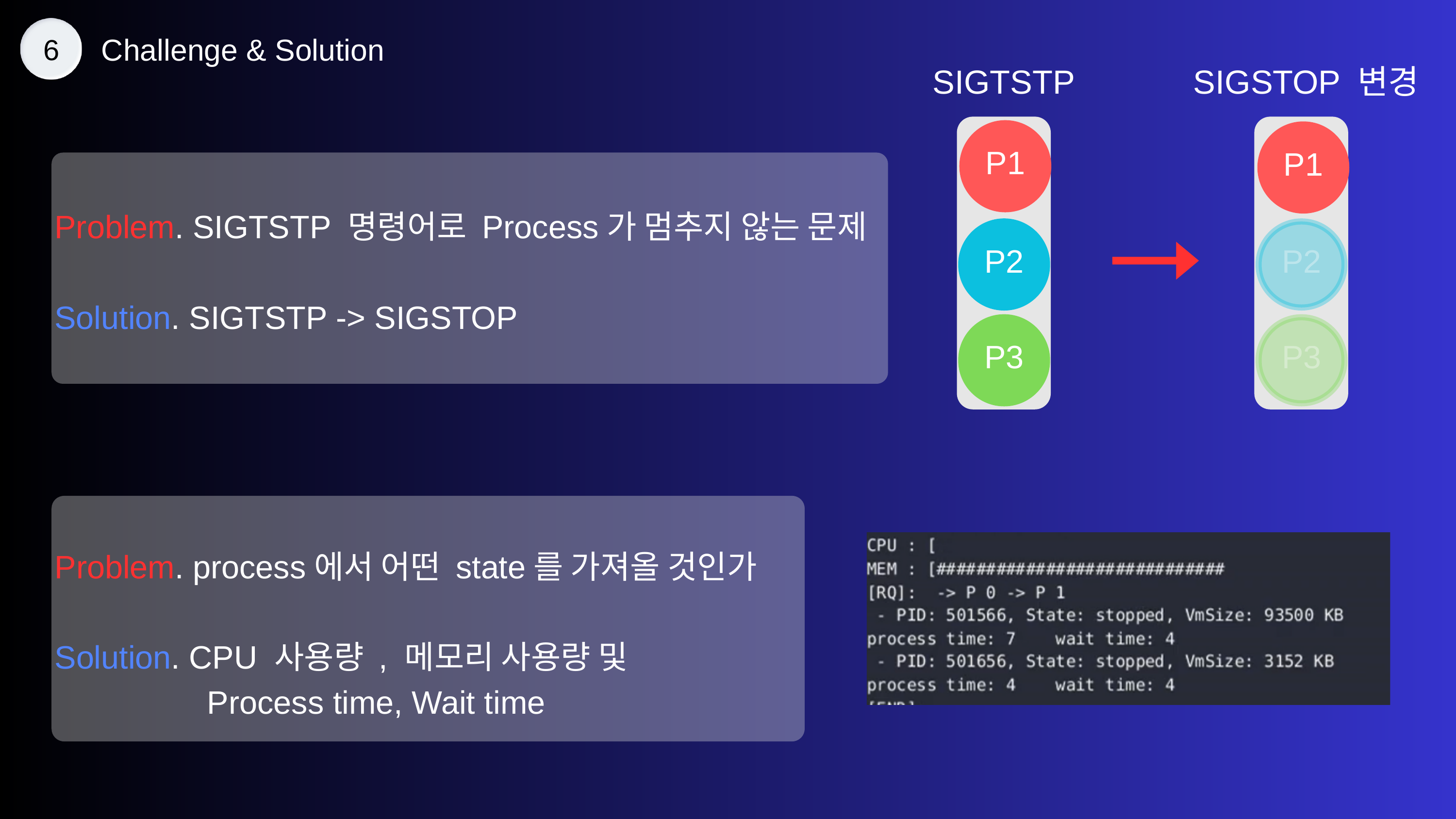

Challenge & Solution
6
SIGTSTP
SIGSTOP 변경

P1

P1

Problem. SIGTSTP 명령어로 Process가 멈추지 않는 문제

Solution. SIGTSTP -> SIGSTOP

P2

P2

P3

P3

Problem. process에서 어떤 state를 가져올 것인가

Solution. CPU 사용량 , 메모리 사용량 및
                 Process time, Wait time